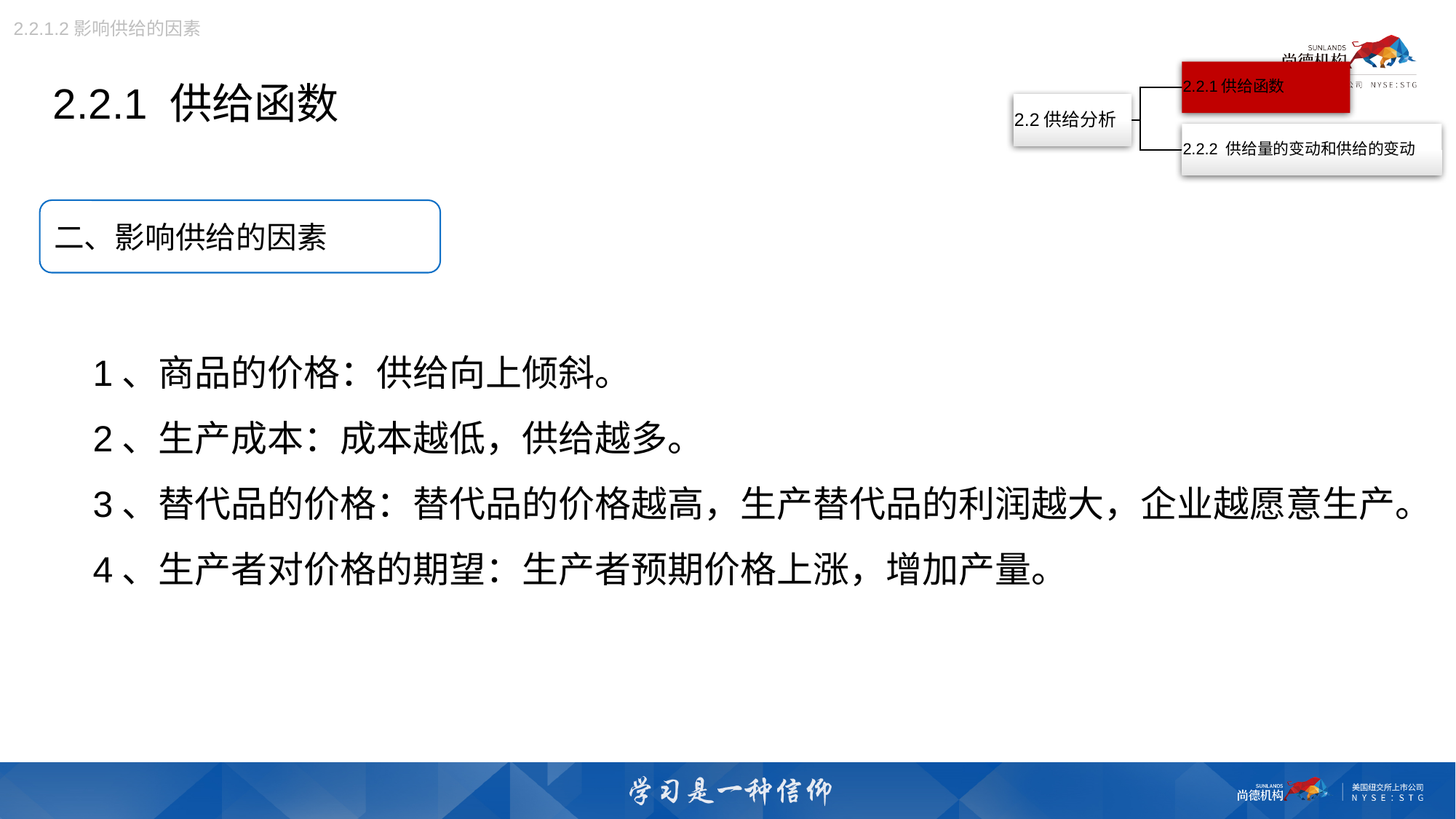

2.2供给分析
2.2.1供给函数
2.2.2 供给量的变动和供给的变动
2.2.1.2影响供给的因素
2.2.1 供给函数
二、影响供给的因素
1、商品的价格：供给向上倾斜。
2、生产成本：成本越低，供给越多。
3、替代品的价格：替代品的价格越高，生产替代品的利润越大，企业越愿意生产。
4、生产者对价格的期望：生产者预期价格上涨，增加产量。